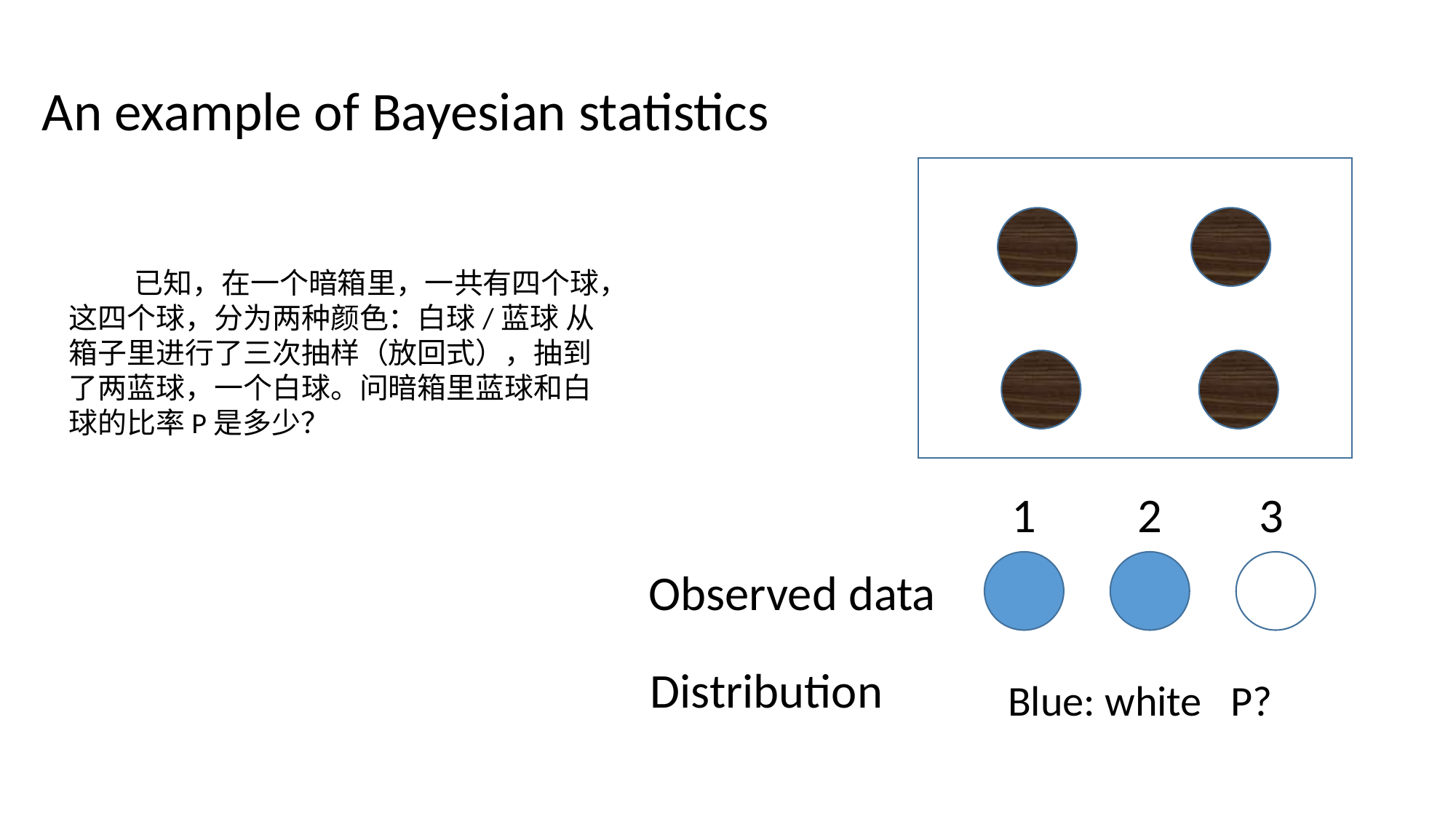

# An example of Bayesian statistics

         已知，在一个暗箱里，一共有四个球，这四个球，分为两种颜色：白球/蓝球 从箱子里进行了三次抽样（放回式），抽到了两蓝球，一个白球。问暗箱里蓝球和白球的比率P是多少？

3
2
1

Observed data
Distribution
Blue: white   P?